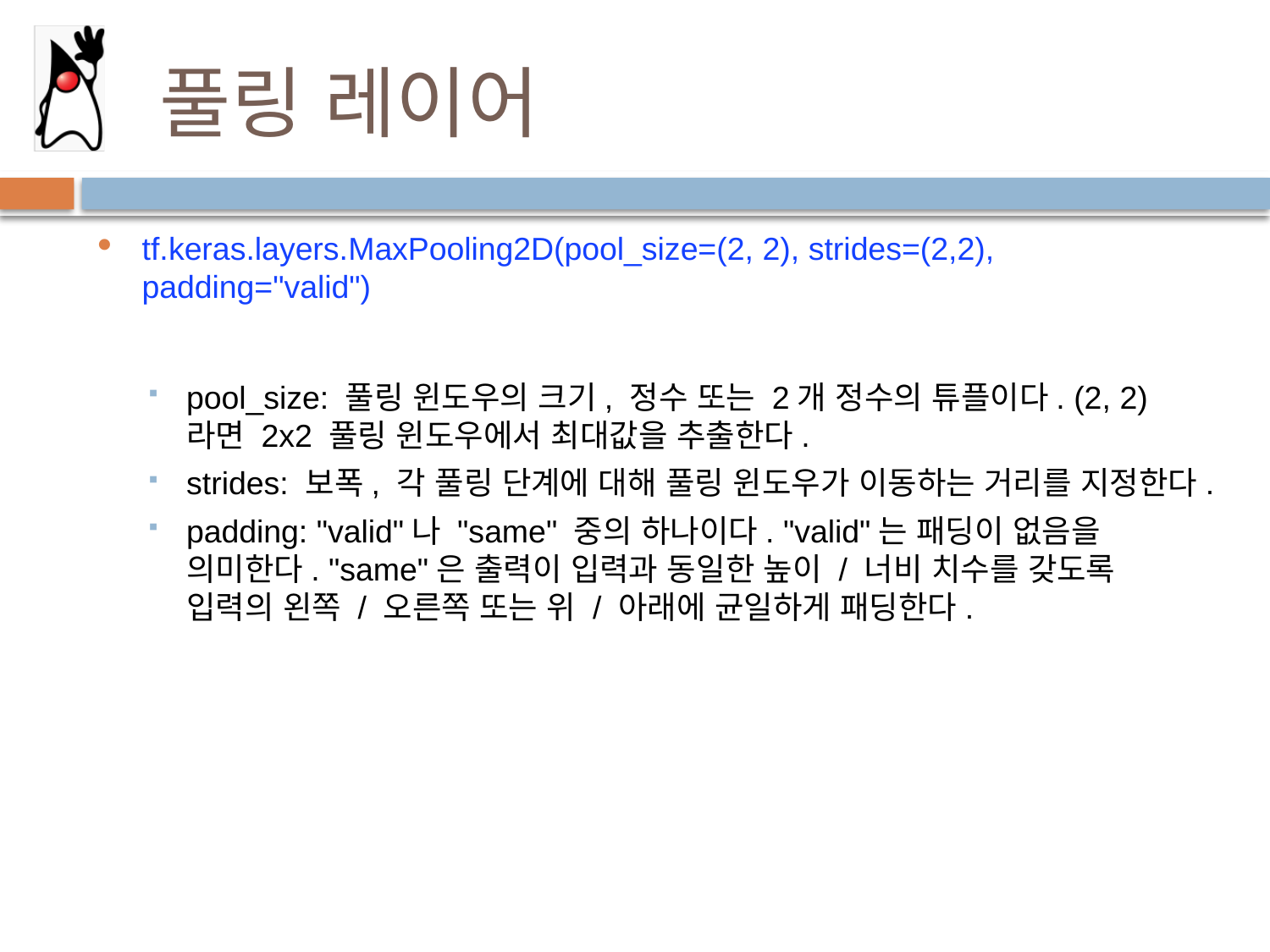

# 풀링 레이어
tf.keras.layers.MaxPooling2D(pool_size=(2, 2), strides=(2,2), padding="valid")

pool_size: 풀링 윈도우의 크기, 정수 또는 2개 정수의 튜플이다. (2, 2)라면 2x2 풀링 윈도우에서 최대값을 추출한다.
strides: 보폭, 각 풀링 단계에 대해 풀링 윈도우가 이동하는 거리를 지정한다.
padding: "valid"나 "same" 중의 하나이다. "valid"는 패딩이 없음을 의미한다. "same"은 출력이 입력과 동일한 높이 / 너비 치수를 갖도록 입력의 왼쪽 / 오른쪽 또는 위 / 아래에 균일하게 패딩한다.